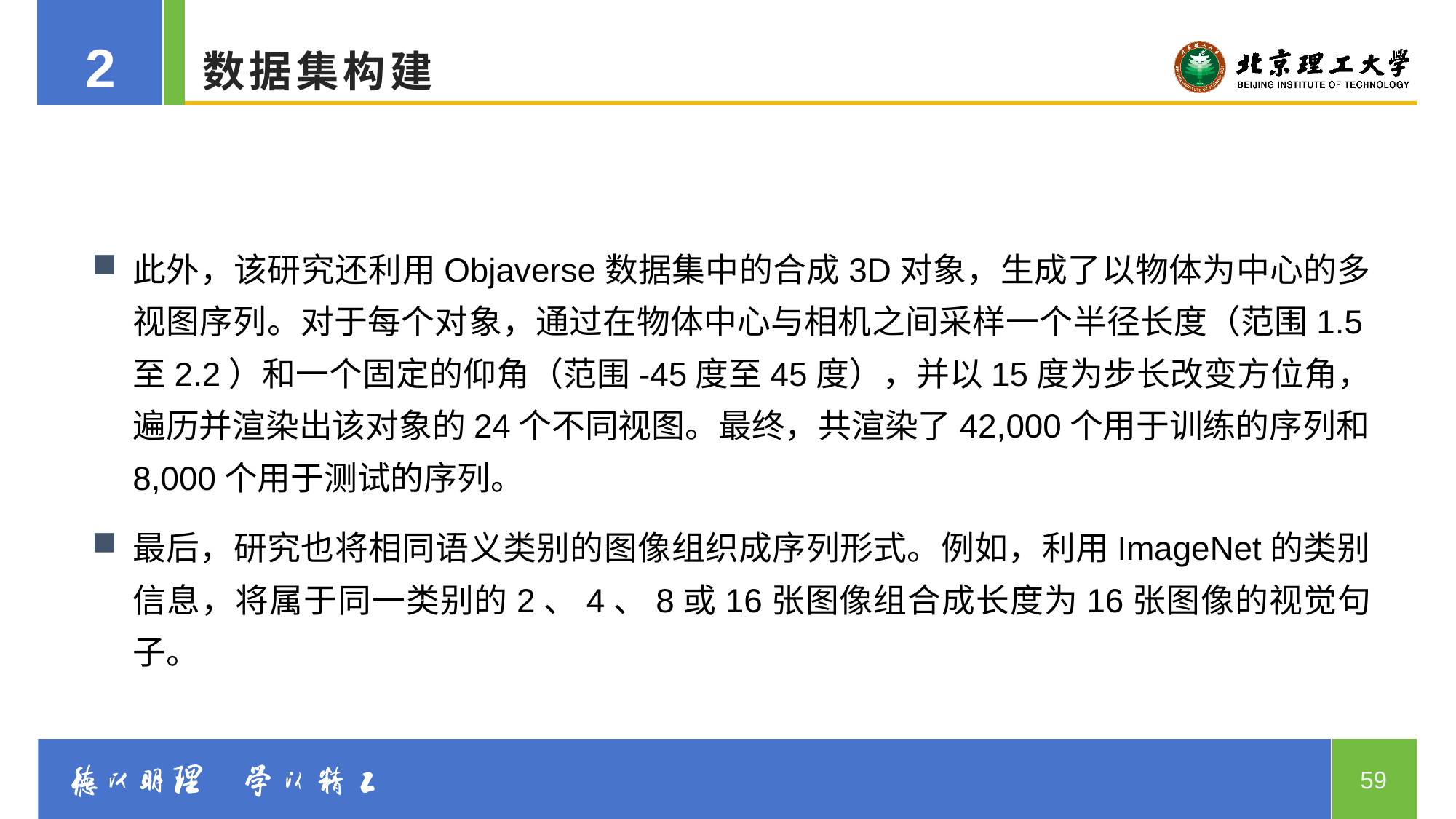

2
# 数据集构建
此外，该研究还利用Objaverse数据集中的合成3D对象，生成了以物体为中心的多视图序列。对于每个对象，通过在物体中心与相机之间采样一个半径长度（范围1.5至2.2）和一个固定的仰角（范围-45度至45度），并以15度为步长改变方位角，遍历并渲染出该对象的24个不同视图。最终，共渲染了42,000个用于训练的序列和8,000个用于测试的序列。
最后，研究也将相同语义类别的图像组织成序列形式。例如，利用ImageNet的类别信息，将属于同一类别的2、4、8或16张图像组合成长度为16张图像的视觉句子。